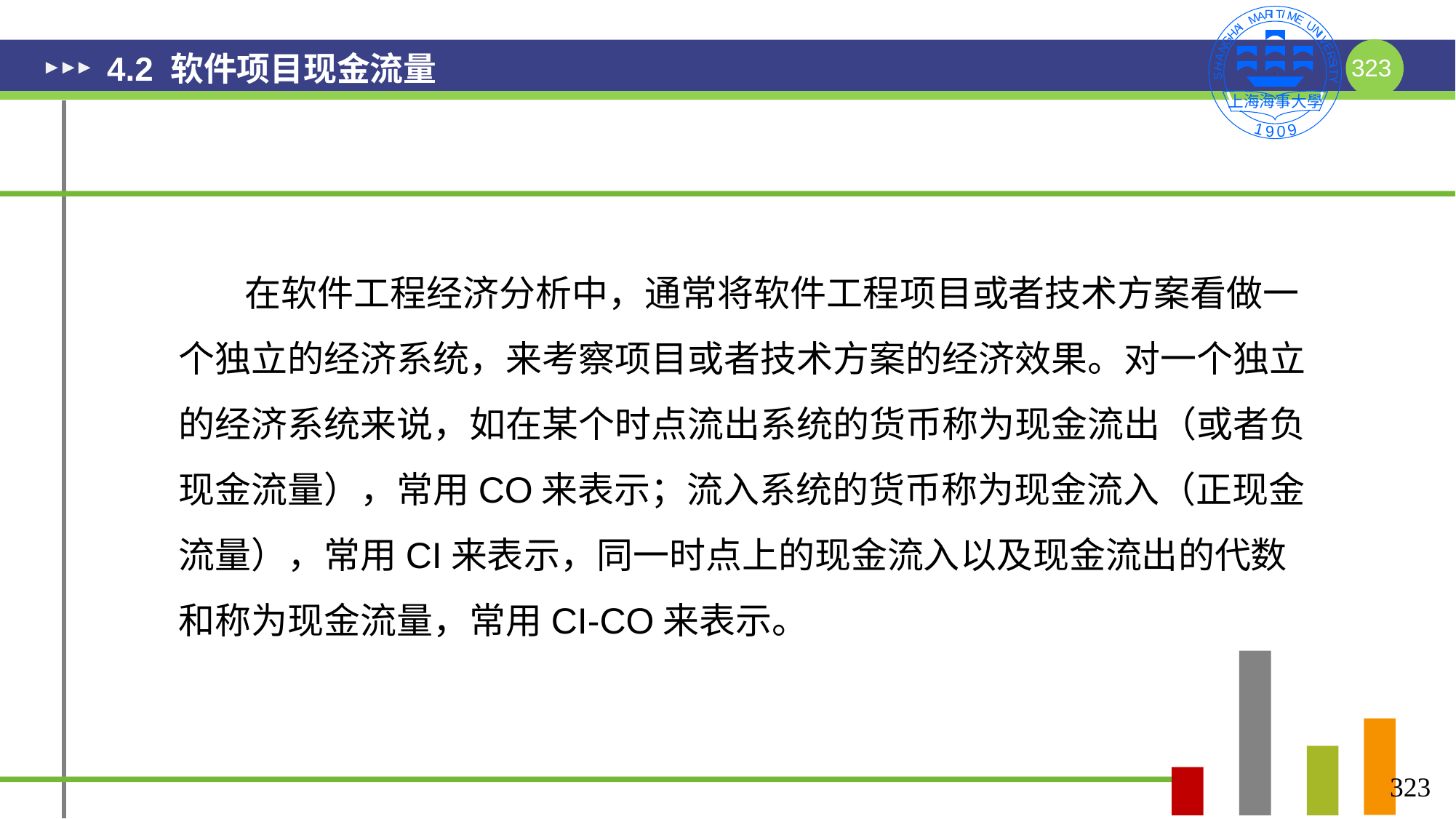

# 4.2 软件项目现金流量

       在软件工程经济分析中，通常将软件工程项目或者技术方案看做一个独立的经济系统，来考察项目或者技术方案的经济效果。对一个独立的经济系统来说，如在某个时点流出系统的货币称为现金流出（或者负现金流量），常用CO来表示；流入系统的货币称为现金流入（正现金流量），常用CI来表示，同一时点上的现金流入以及现金流出的代数和称为现金流量，常用CI-CO来表示。

323

323